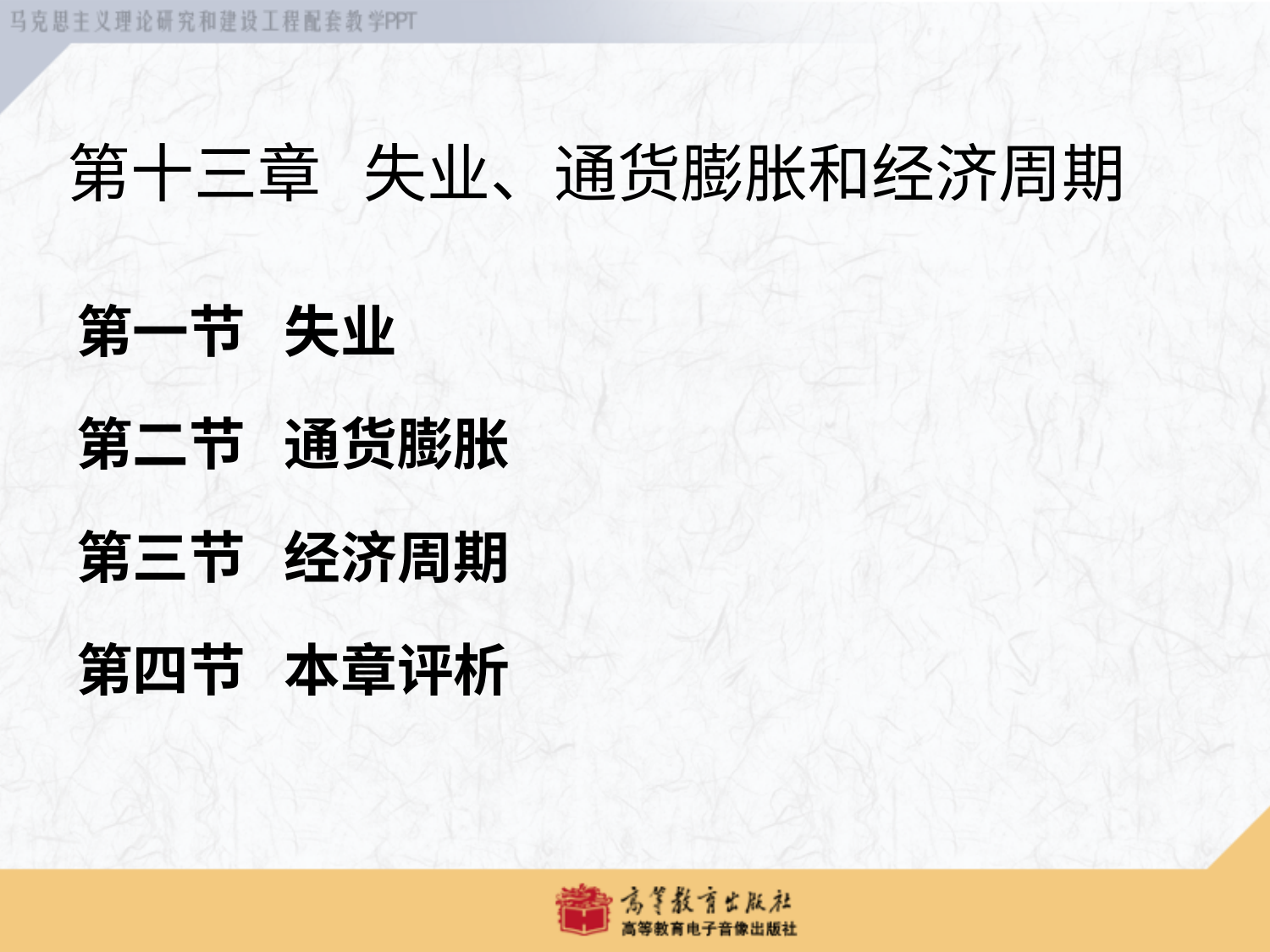

# 第十三章   失业、通货膨胀和经济周期
第一节   失业
第二节   通货膨胀
第三节   经济周期
第四节   本章评析